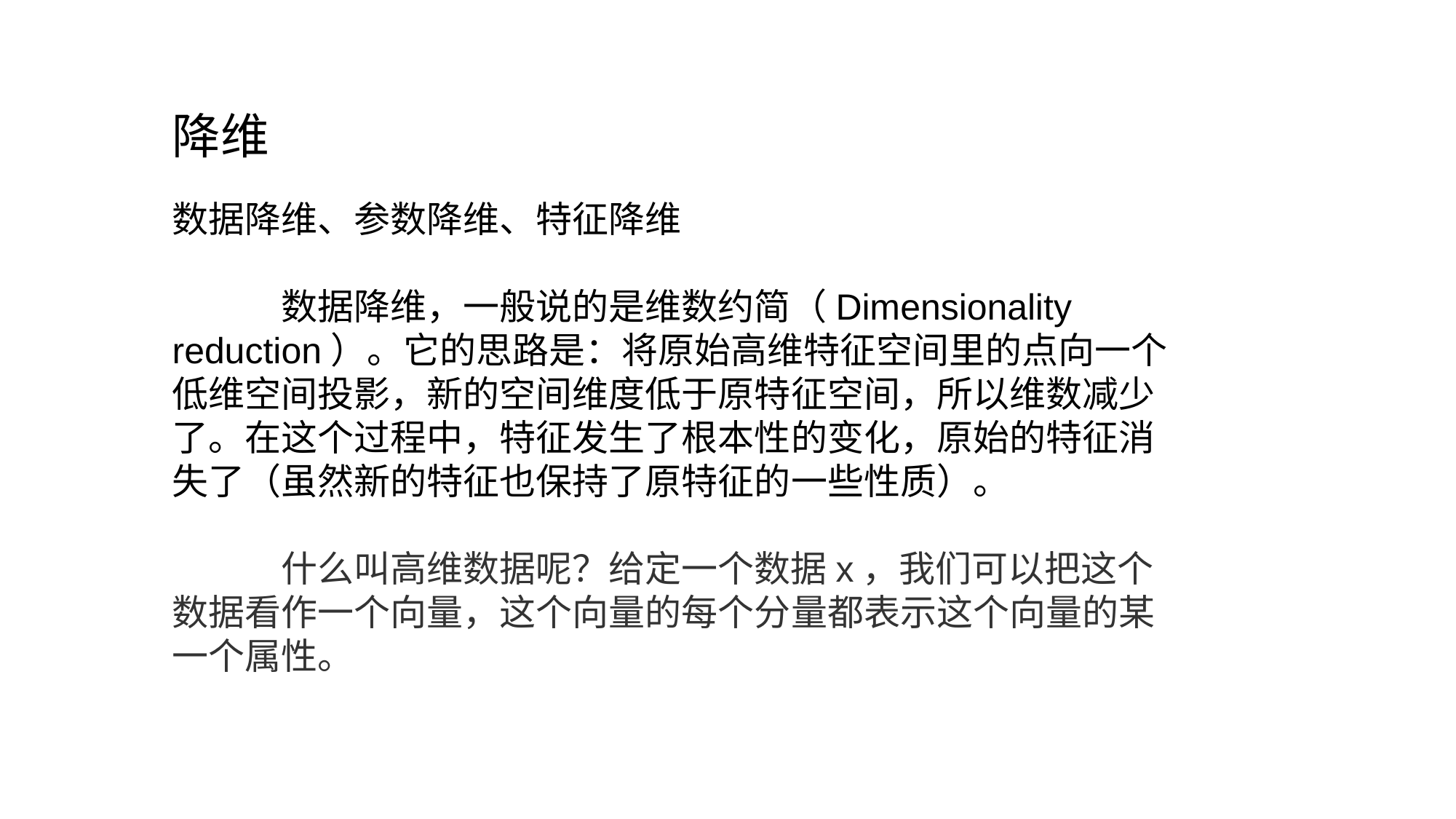

降维

数据降维、参数降维、特征降维

	数据降维，一般说的是维数约简（Dimensionality reduction）。它的思路是：将原始高维特征空间里的点向一个低维空间投影，新的空间维度低于原特征空间，所以维数减少了。在这个过程中，特征发生了根本性的变化，原始的特征消失了（虽然新的特征也保持了原特征的一些性质）。

	什么叫高维数据呢？给定一个数据x，我们可以把这个数据看作一个向量，这个向量的每个分量都表示这个向量的某一个属性。